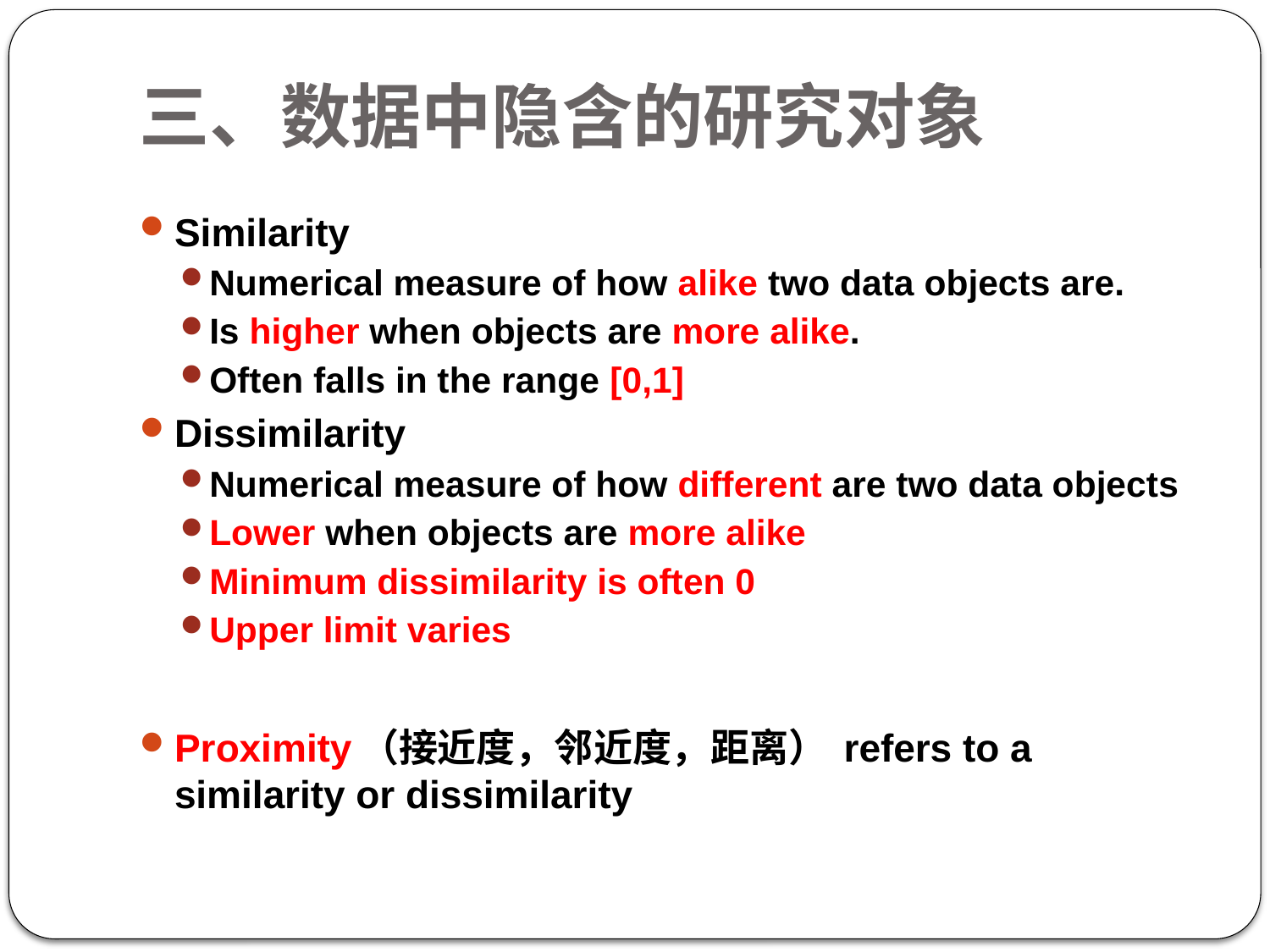

# 三、数据中隐含的研究对象
Similarity
Numerical measure of how alike two data objects are.
Is higher when objects are more alike.
Often falls in the range [0,1]
Dissimilarity
Numerical measure of how different are two data objects
Lower when objects are more alike
Minimum dissimilarity is often 0
Upper limit varies

Proximity（接近度，邻近度，距离） refers to a similarity or dissimilarity